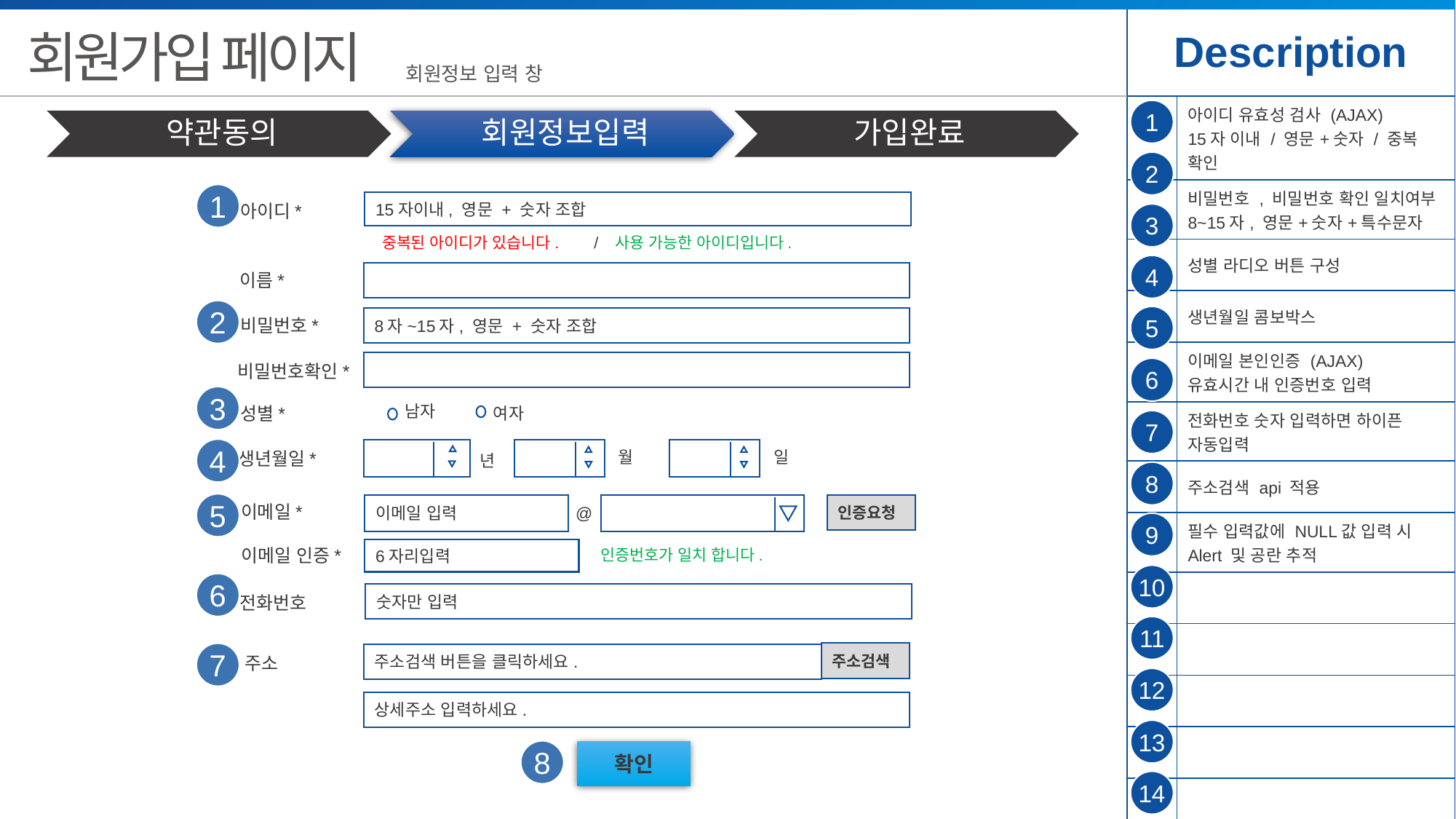

| Description |  |
| --- | --- |
|  | 아이디 유효성 검사 (AJAX) 15자 이내 / 영문+숫자 / 중복 확인 |
|  | 비밀번호 , 비밀번호 확인 일치여부 8~15자, 영문+숫자+특수문자 |
|  | 성별 라디오 버튼 구성 |
|  | 생년월일 콤보박스 |
|  | 이메일 본인인증 (AJAX) 유효시간 내 인증번호 입력 |
|  | 전화번호 숫자 입력하면 하이픈 자동입력 |
|  | 주소검색 api 적용 |
|  | 필수 입력값에 NULL값 입력 시 Alert 및 공란 추적 |
|  |  |
|  |  |
|  |  |
|  |  |
|  |  |
|  |  |
회원가입 페이지
회원정보 입력 창
1
약관동의
회원정보입력
가입완료
2
1
15자이내, 영문 + 숫자 조합
아이디*
3
중복된 아이디가 있습니다.
 /   사용 가능한 아이디입니다.
4

이름*
2
5
8자~15자, 영문 + 숫자 조합
비밀번호*

비밀번호확인*
6
3
남자
성별*
여자

7
4

월
일
생년월일*
년

8
5
이메일 입력

인증요청
이메일*
@

9
이메일 인증*

6자리입력

 인증번호가 일치 합니다.
10
6
숫자만 입력
전화번호
11
주소검색
7
주소검색 버튼을 클릭하세요.
주소
12
상세주소 입력하세요.
13
8
확인
14